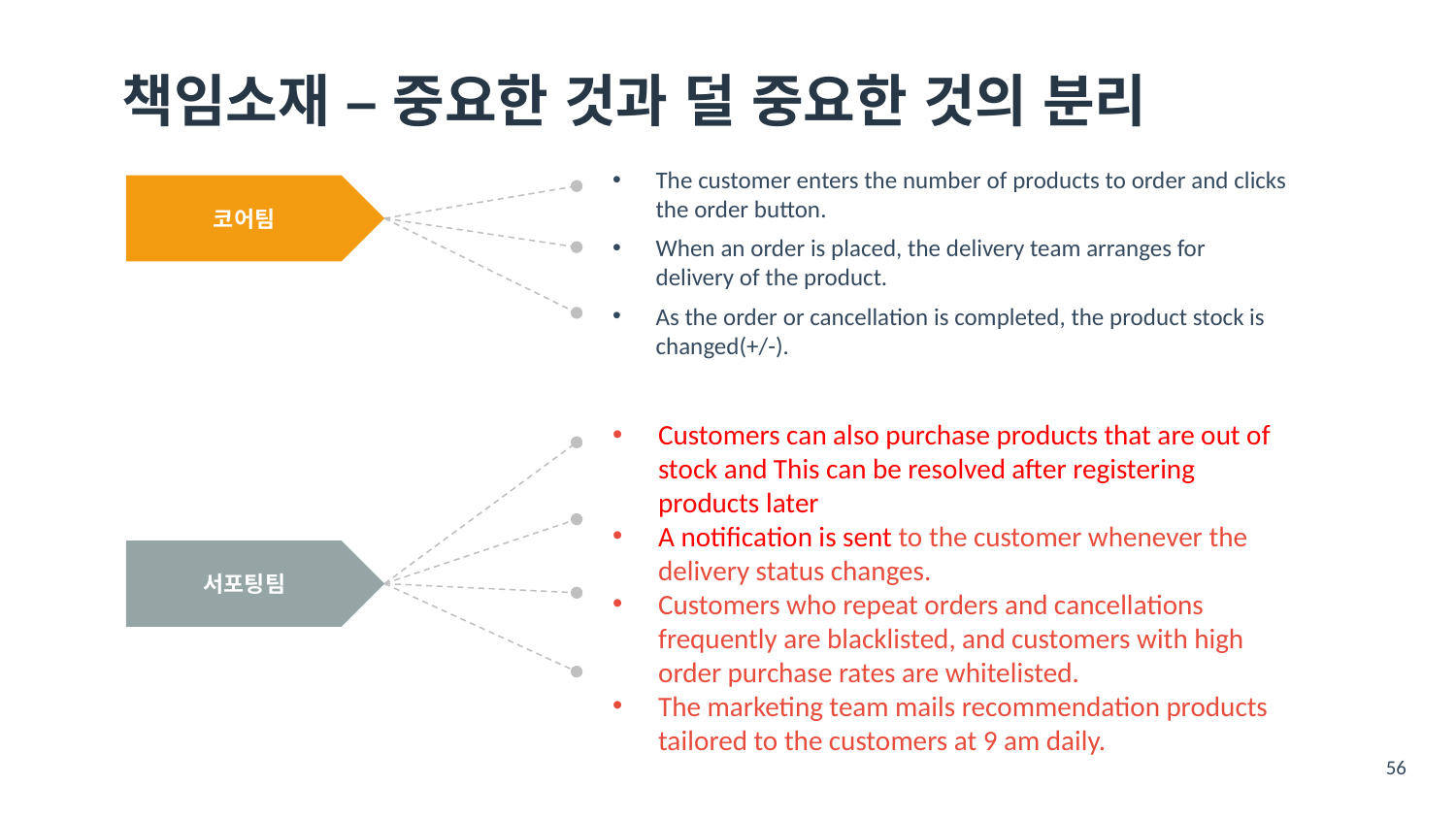

# 책임소재 – 중요한 것과 덜 중요한 것의 분리
The customer enters the number of products to order and clicks the order button.
When an order is placed, the delivery team arranges for delivery of the product.
As the order or cancellation is completed, the product stock is changed(+/-).
코어팀
Customers can also purchase products that are out of stock and This can be resolved after registering products later
A notification is sent to the customer whenever the delivery status changes.
Customers who repeat orders and cancellations frequently are blacklisted, and customers with high order purchase rates are whitelisted.
The marketing team mails recommendation products tailored to the customers at 9 am daily.
서포팅팀